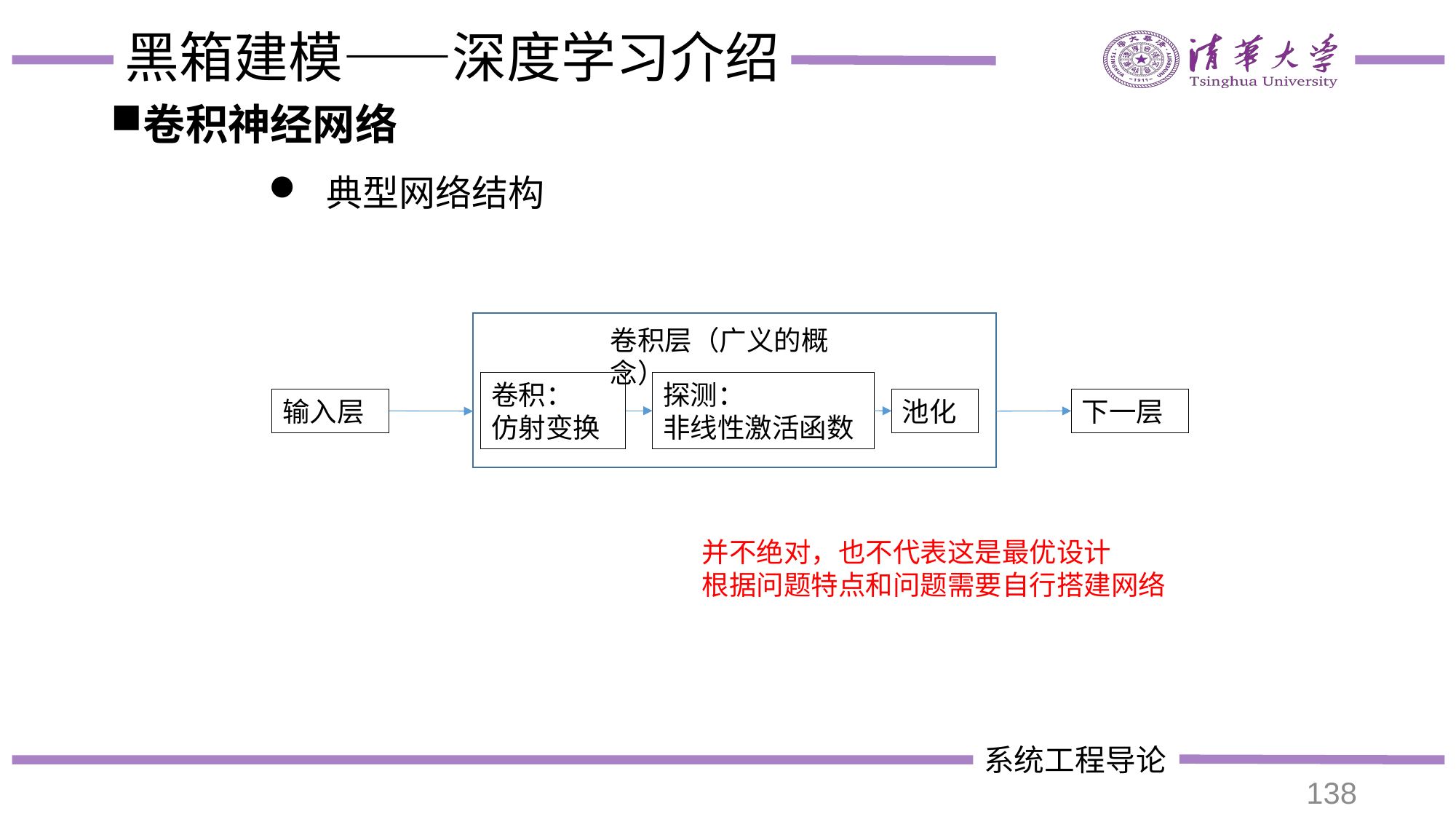

# 黑箱建模——深度学习介绍
卷积神经网络

 典型网络结构

卷积层（广义的概念）
卷积：
仿射变换
探测：
非线性激活函数
池化
下一层
输入层
并不绝对，也不代表这是最优设计
根据问题特点和问题需要自行搭建网络
138